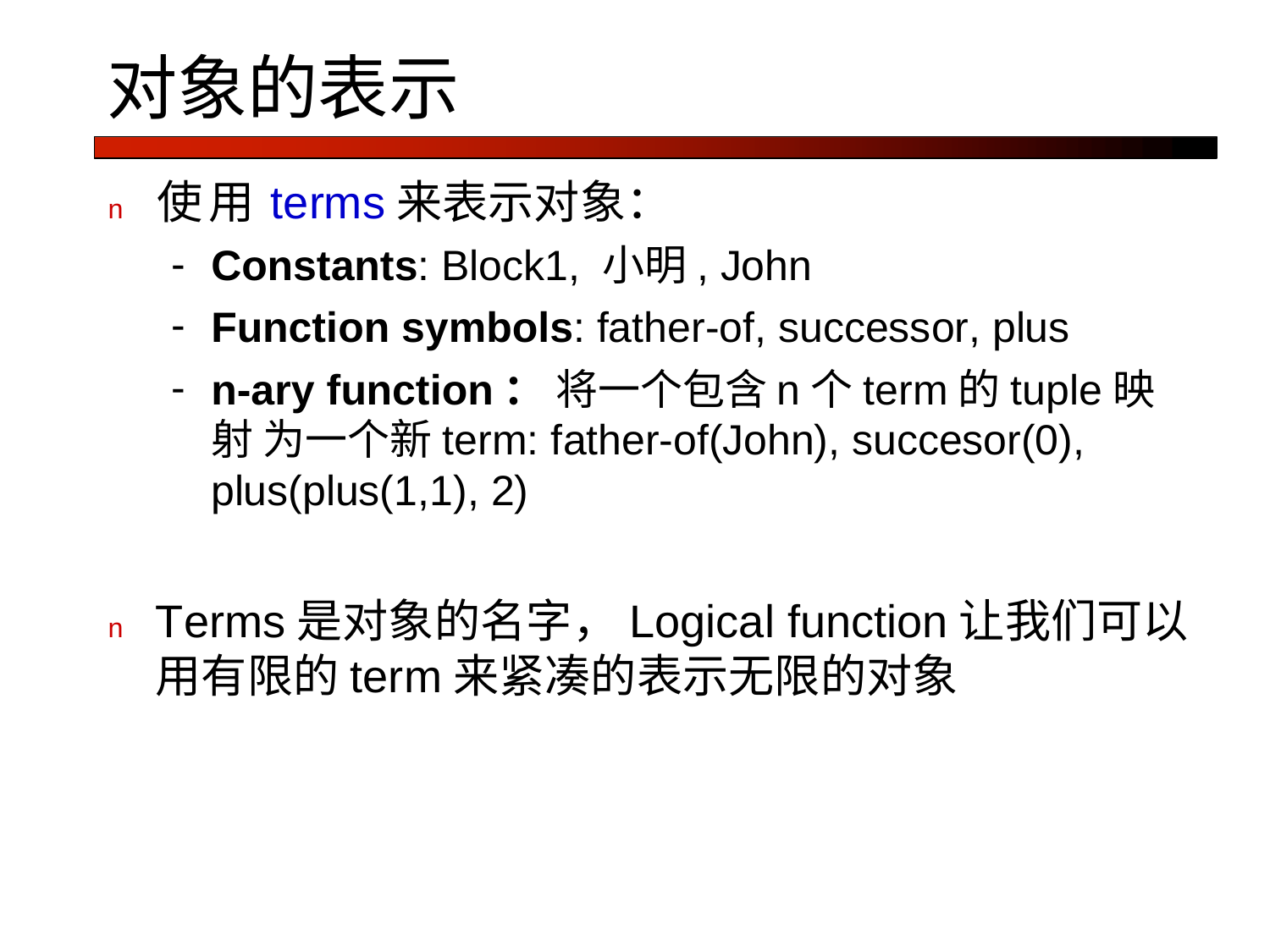

# 对象的表示

n	使用terms来表示对象：

Constants: Block1, 小明, John

Function symbols: father-of, successor, plus

n-ary function： 将一个包含n个term的tuple映射 为一个新term: father-of(John), succesor(0), plus(plus(1,1), 2)

n	Terms是对象的名字，Logical function让我们可以 用有限的term来紧凑的表示无限的对象